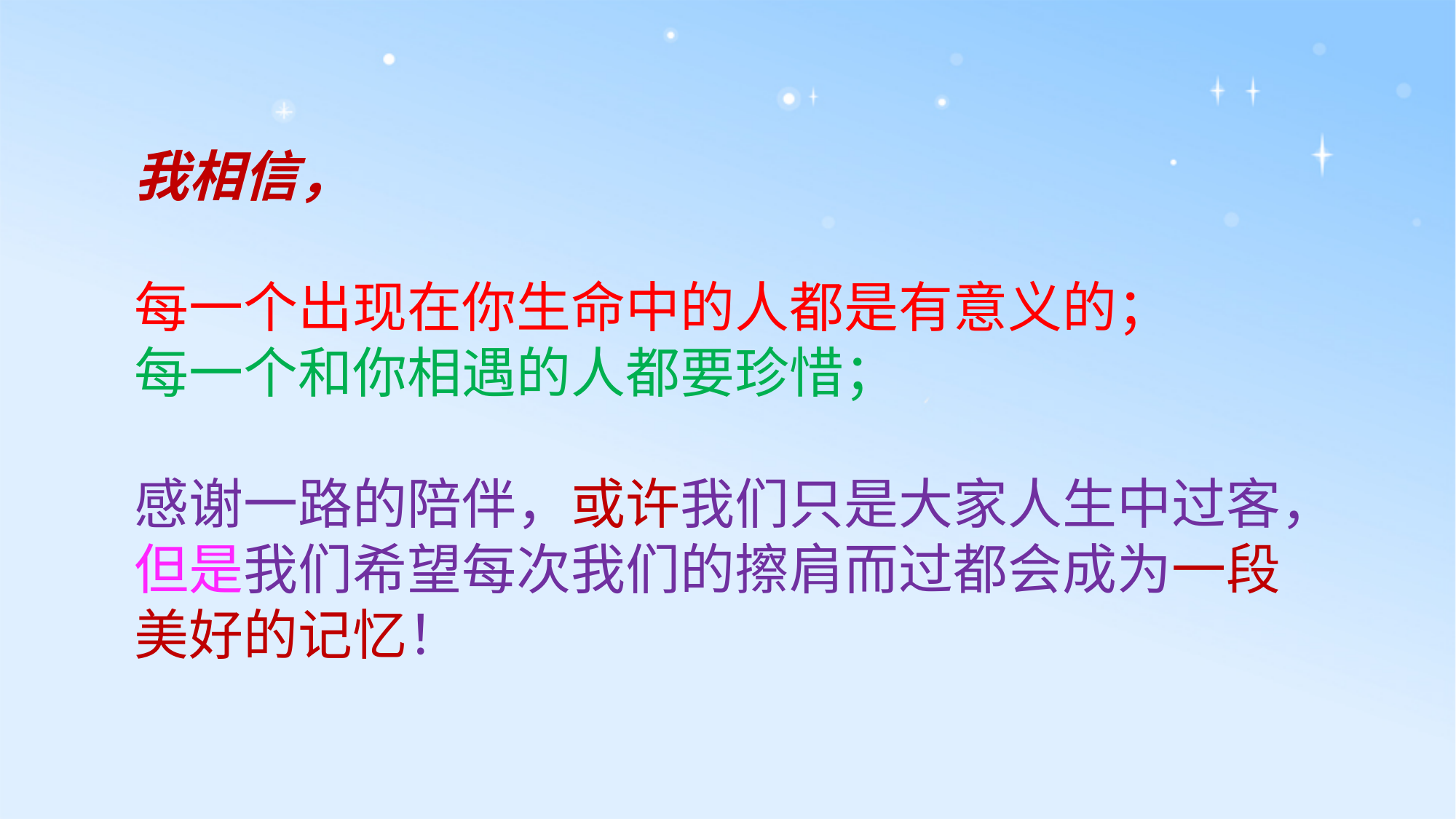

我相信，

每一个出现在你生命中的人都是有意义的；
每一个和你相遇的人都要珍惜；

感谢一路的陪伴，或许我们只是大家人生中过客，但是我们希望每次我们的擦肩而过都会成为一段美好的记忆！